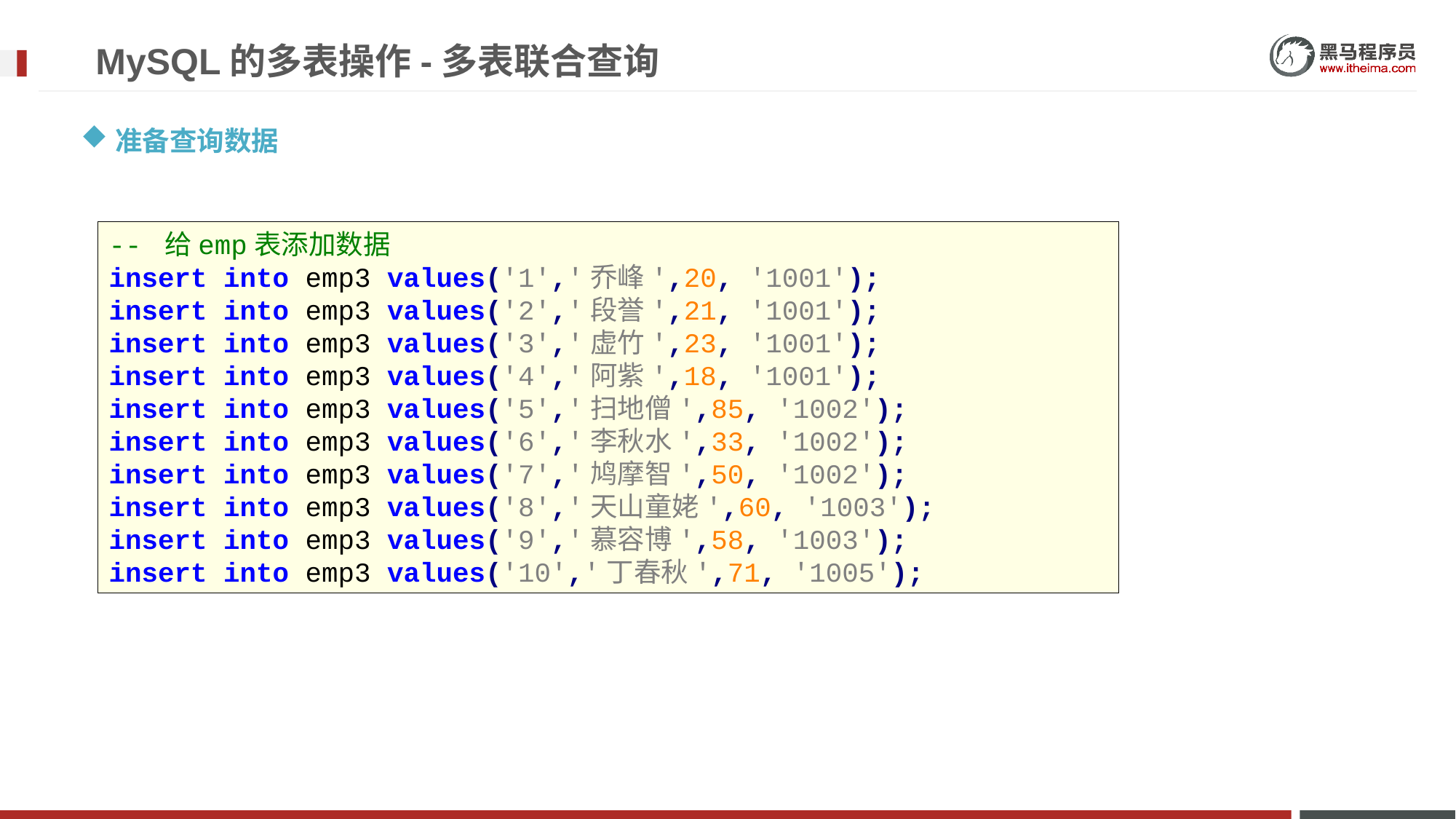

# MySQL的多表操作-多表联合查询
准备查询数据
-- 给emp表添加数据
insert into emp3 values('1','乔峰',20, '1001');
insert into emp3 values('2','段誉',21, '1001');
insert into emp3 values('3','虚竹',23, '1001');
insert into emp3 values('4','阿紫',18, '1001');
insert into emp3 values('5','扫地僧',85, '1002');
insert into emp3 values('6','李秋水',33, '1002');
insert into emp3 values('7','鸠摩智',50, '1002');
insert into emp3 values('8','天山童姥',60, '1003');
insert into emp3 values('9','慕容博',58, '1003');
insert into emp3 values('10','丁春秋',71, '1005');